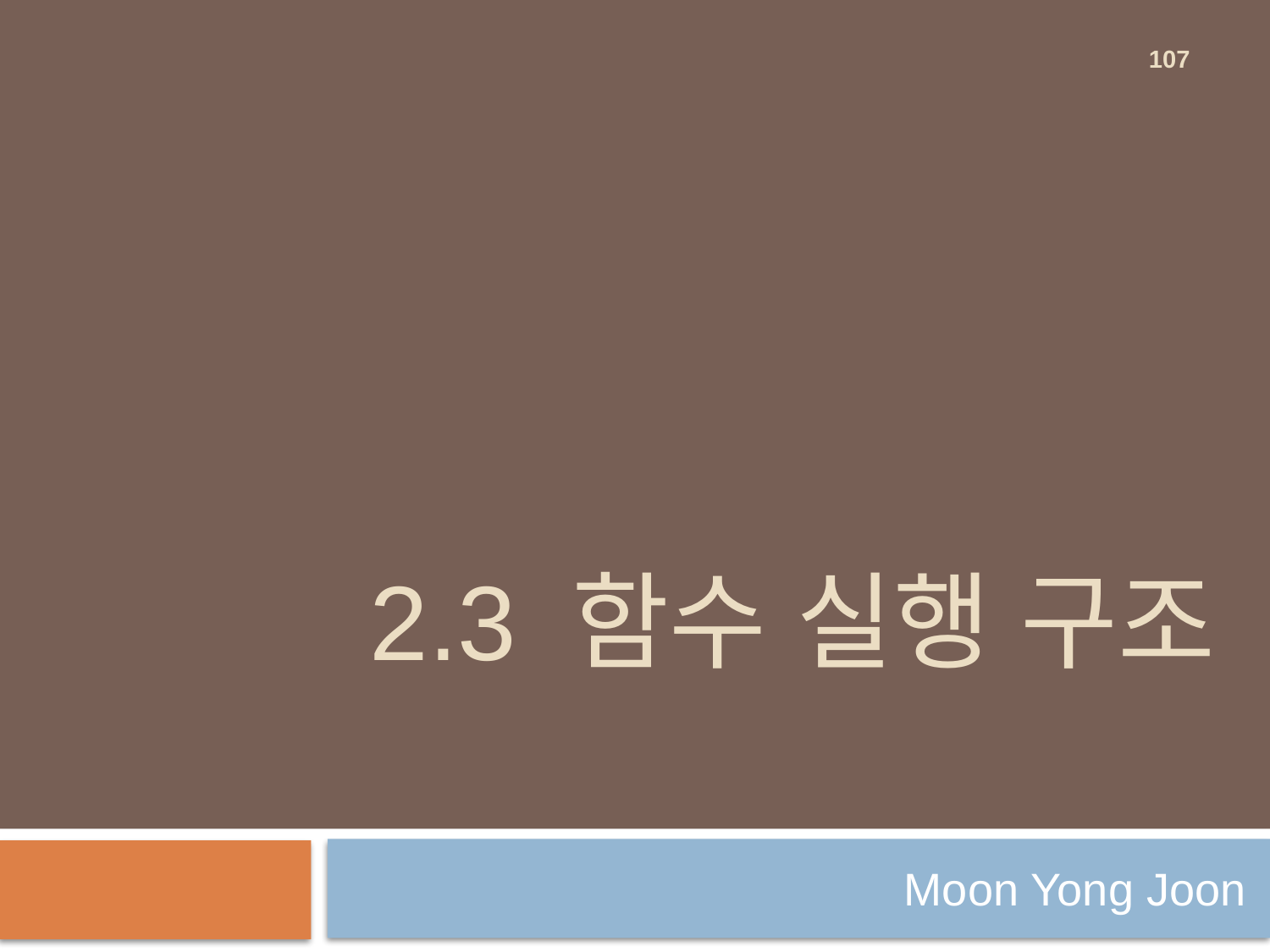

107
# 2.3 함수 실행 구조
Moon Yong Joon